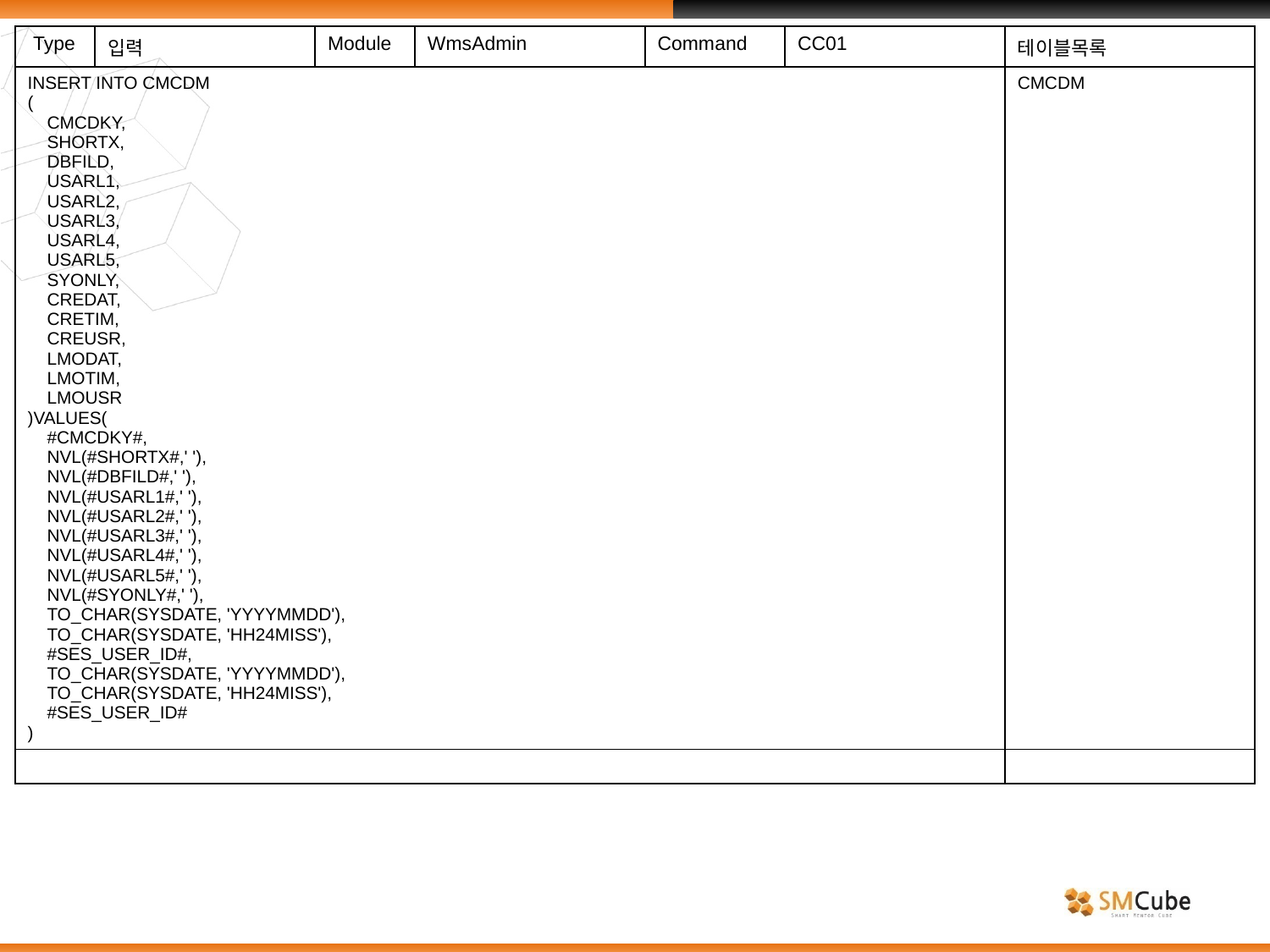

| Type | 입력 | Module | WmsAdmin | Command | CC01 | 테이블목록 |
| --- | --- | --- | --- | --- | --- | --- |
| INSERT INTO CMCDM ( CMCDKY, SHORTX, DBFILD, USARL1, USARL2, USARL3, USARL4, USARL5, SYONLY, CREDAT, CRETIM, CREUSR, LMODAT, LMOTIM, LMOUSR )VALUES( #CMCDKY#, NVL(#SHORTX#,' '), NVL(#DBFILD#,' '), NVL(#USARL1#,' '), NVL(#USARL2#,' '), NVL(#USARL3#,' '), NVL(#USARL4#,' '), NVL(#USARL5#,' '), NVL(#SYONLY#,' '), TO\_CHAR(SYSDATE, 'YYYYMMDD'), TO\_CHAR(SYSDATE, 'HH24MISS'), #SES\_USER\_ID#, TO\_CHAR(SYSDATE, 'YYYYMMDD'), TO\_CHAR(SYSDATE, 'HH24MISS'), #SES\_USER\_ID# ) |  |  |  |  |  | CMCDM |
|  |  |  |  |  |  |  |